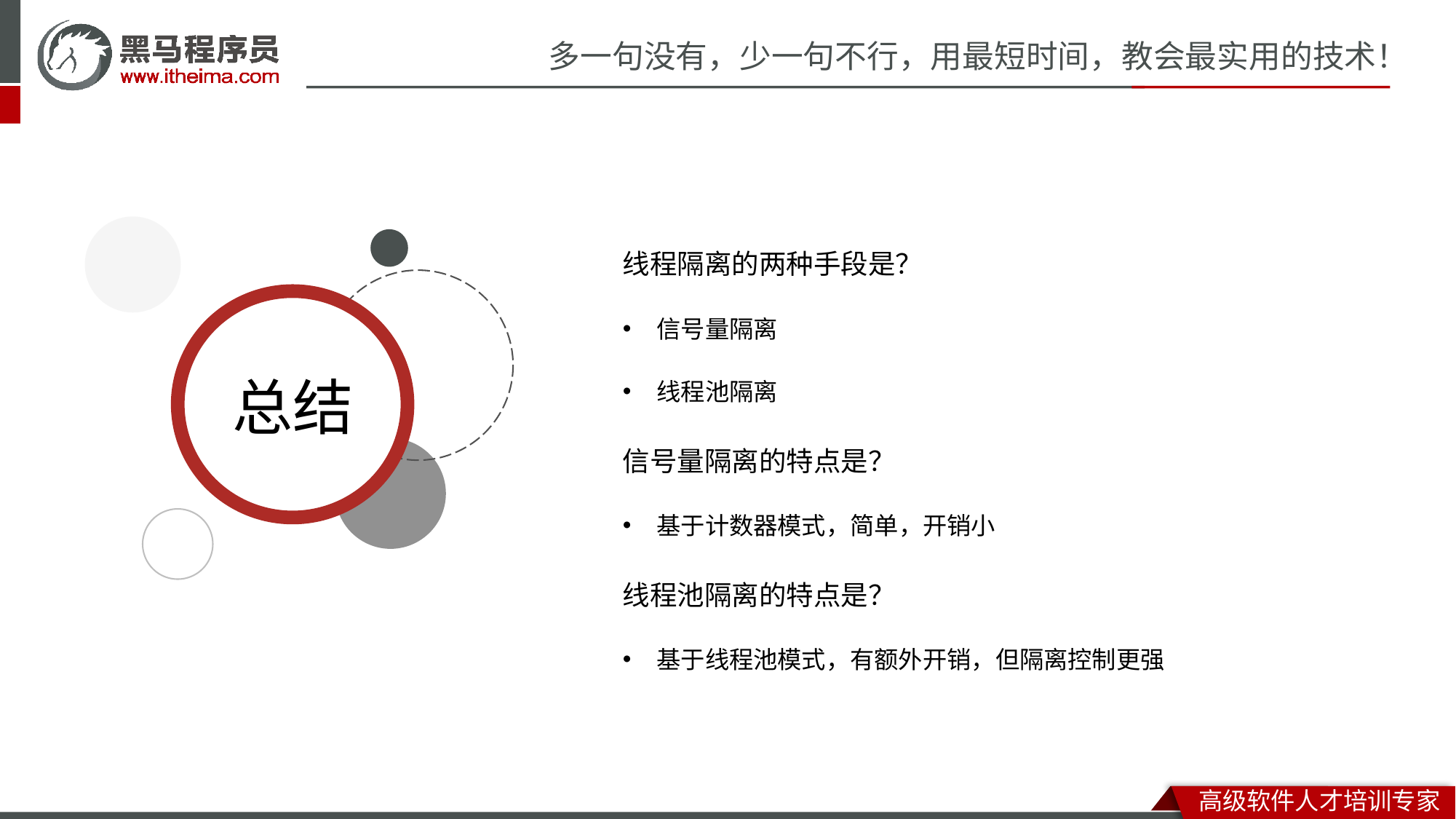

线程隔离的两种手段是？
信号量隔离
线程池隔离
信号量隔离的特点是？
基于计数器模式，简单，开销小
线程池隔离的特点是？
基于线程池模式，有额外开销，但隔离控制更强